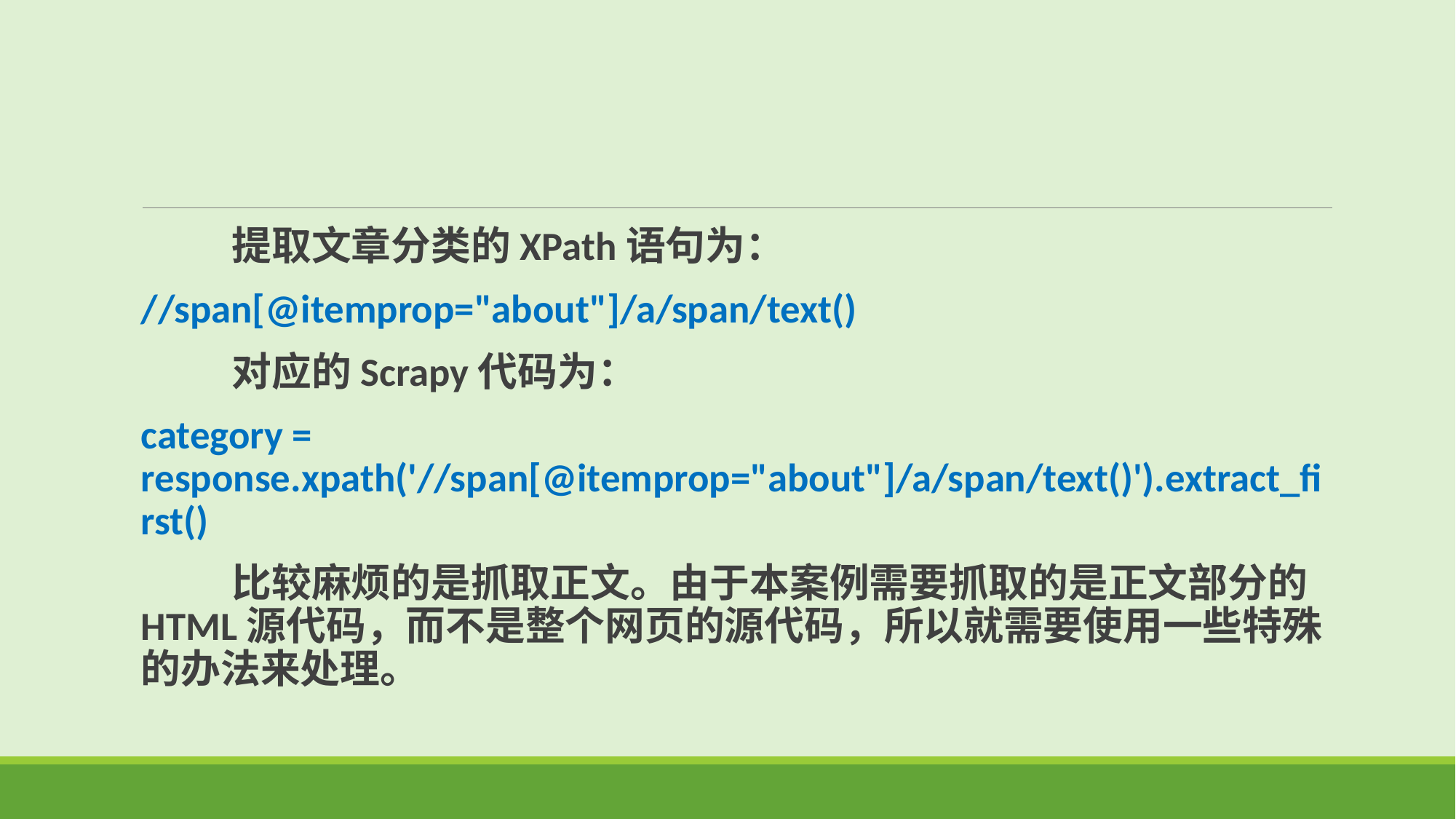

提取文章分类的XPath语句为：
//span[@itemprop="about"]/a/span/text()
         对应的Scrapy代码为：
category = response.xpath('//span[@itemprop="about"]/a/span/text()').extract_first()
         比较麻烦的是抓取正文。由于本案例需要抓取的是正文部分的HTML源代码，而不是整个网页的源代码，所以就需要使用一些特殊的办法来处理。